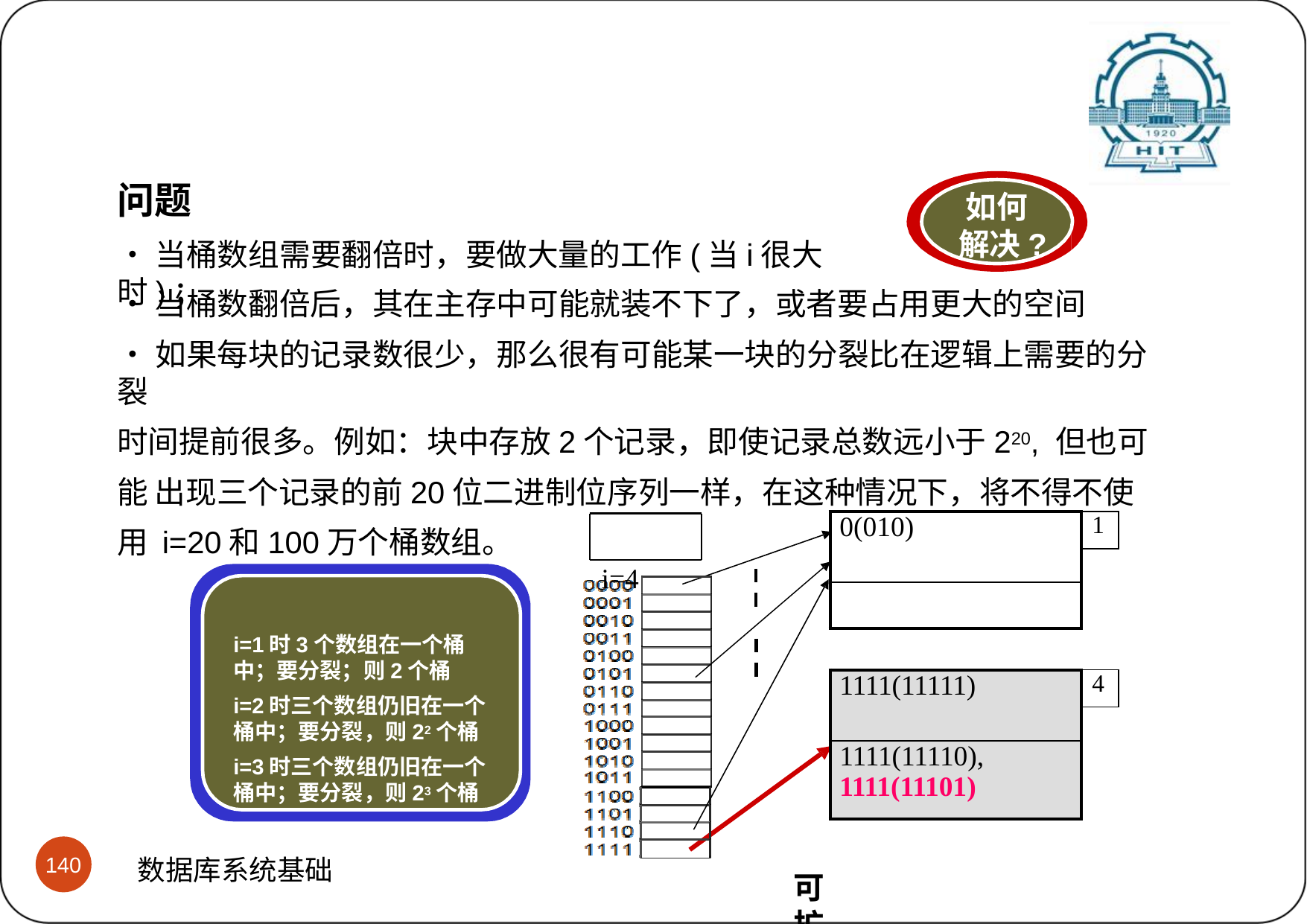

# 可扩展散列索引
(3)存在的问题

问题
•当桶数组需要翻倍时，要做大量的工作(当i很大时)；

如何 解决?
•当桶数翻倍后，其在主存中可能就装不下了，或者要占用更大的空间
•如果每块的记录数很少，那么很有可能某一块的分裂比在逻辑上需要的分裂
时间提前很多。例如：块中存放2个记录，即使记录总数远小于220, 但也可能 出现三个记录的前20位二进制位序列一样，在这种情况下，将不得不使用 i=20和100万个桶数组。
i=4

i=1时3个数组在一个桶 中；要分裂；则2个桶
i=2时三个数组仍旧在一个 桶中；要分裂，则22个桶
i=3时三个数组仍旧在一个 桶中；要分裂，则23个桶
… …

可扩展散列表的较坏情况
| 0(010) | 1 |
| --- | --- |
|  |  |
|  |  |

| 1111(11111) | 4 |
| --- | --- |
|  |  |
| 1111(11110), 1111(11101) |  |